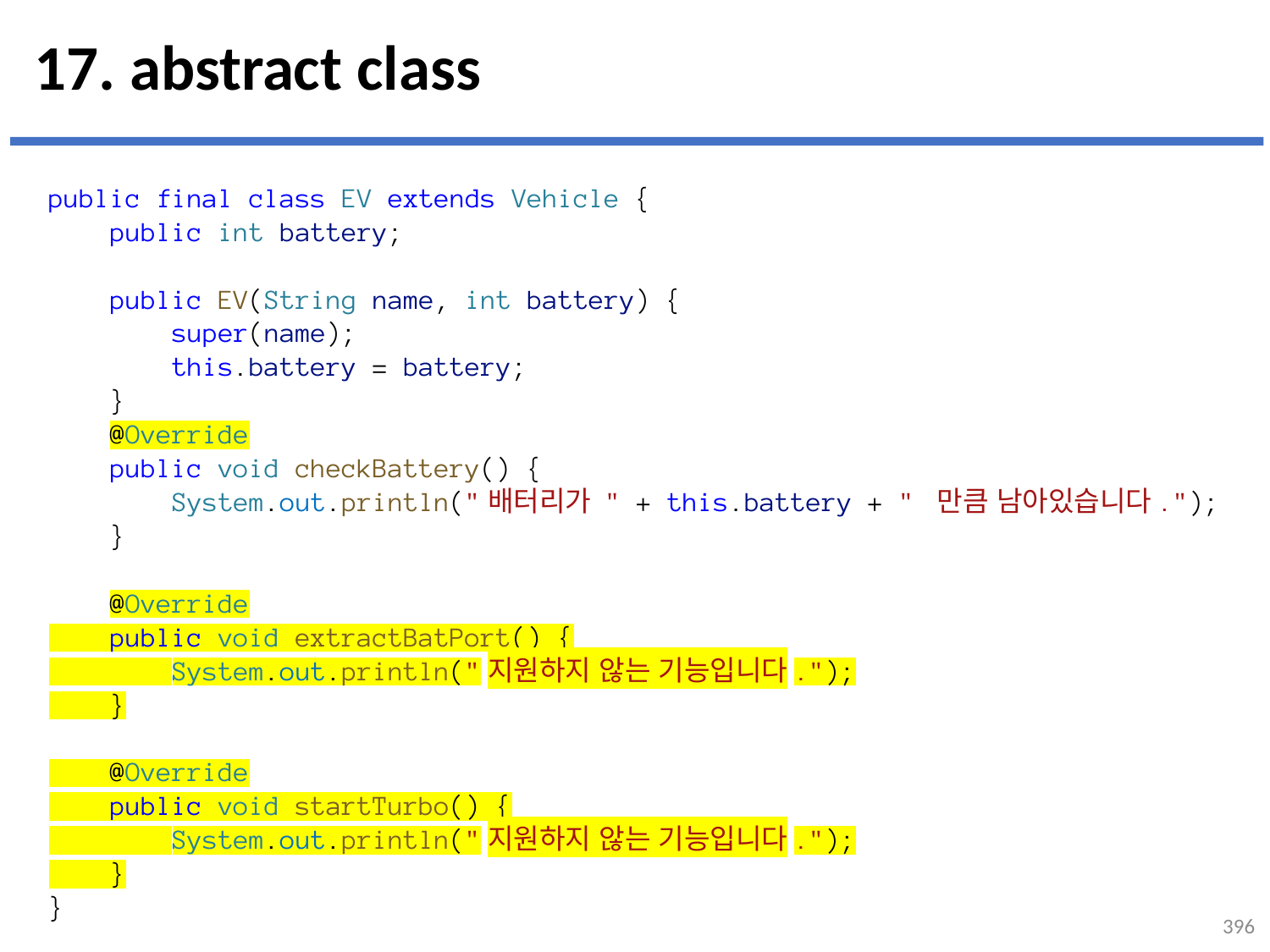

# 17. abstract class

public final class EV extends Vehicle {
    public int battery;
    public EV(String name, int battery) {
        super(name);
        this.battery = battery;
    }
    @Override
    public void checkBattery() {
        System.out.println("배터리가 " + this.battery + " 만큼 남아있습니다.");
    }
    @Override
    public void extractBatPort() {
        System.out.println("지원하지 않는 기능입니다.");
    }
    @Override
    public void startTurbo() {
        System.out.println("지원하지 않는 기능입니다.");
    }
}
...

설명
396